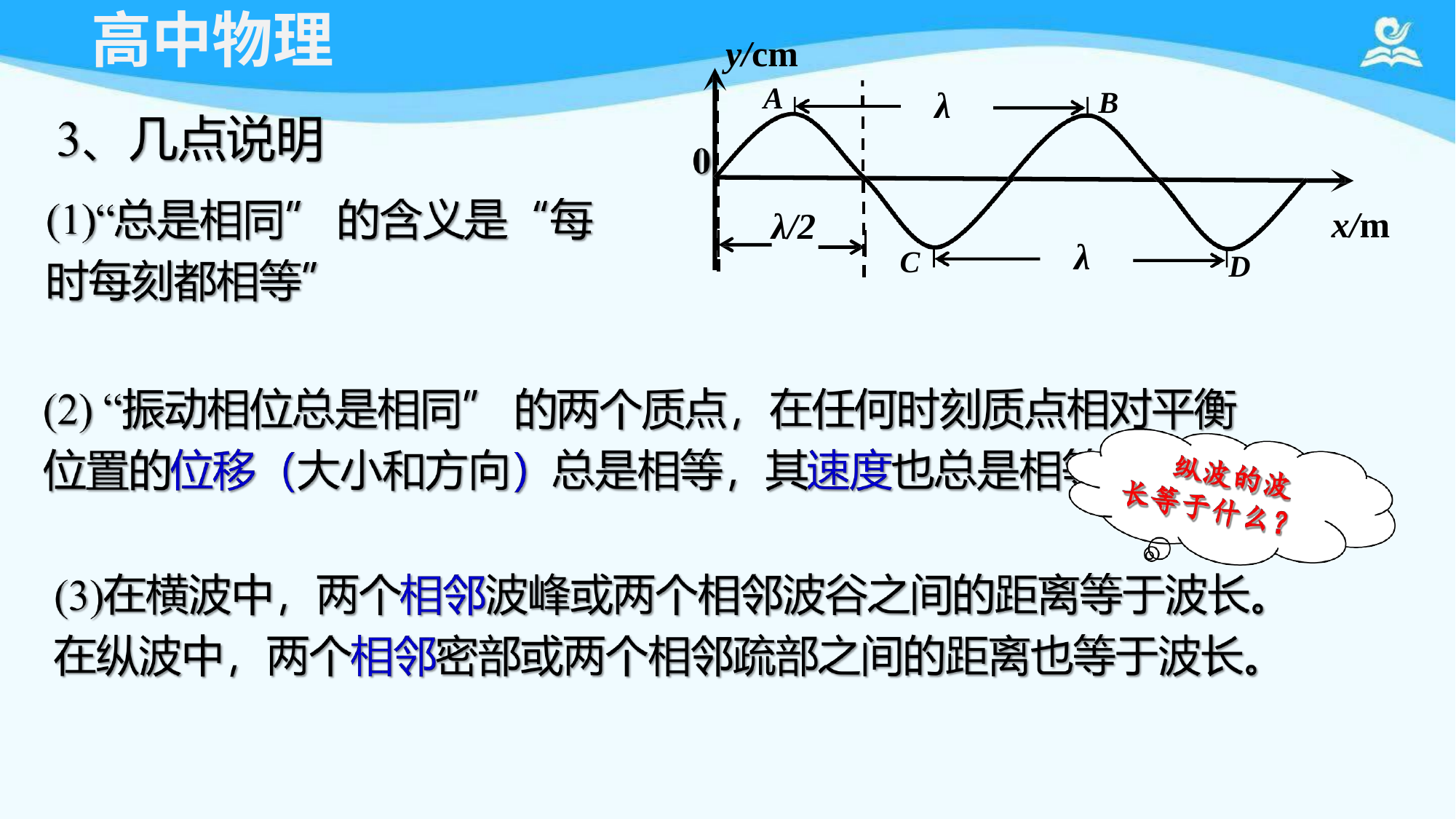

# 高中物理
y/cm
A

λ

B

x/m
λ/2

λ

C

D